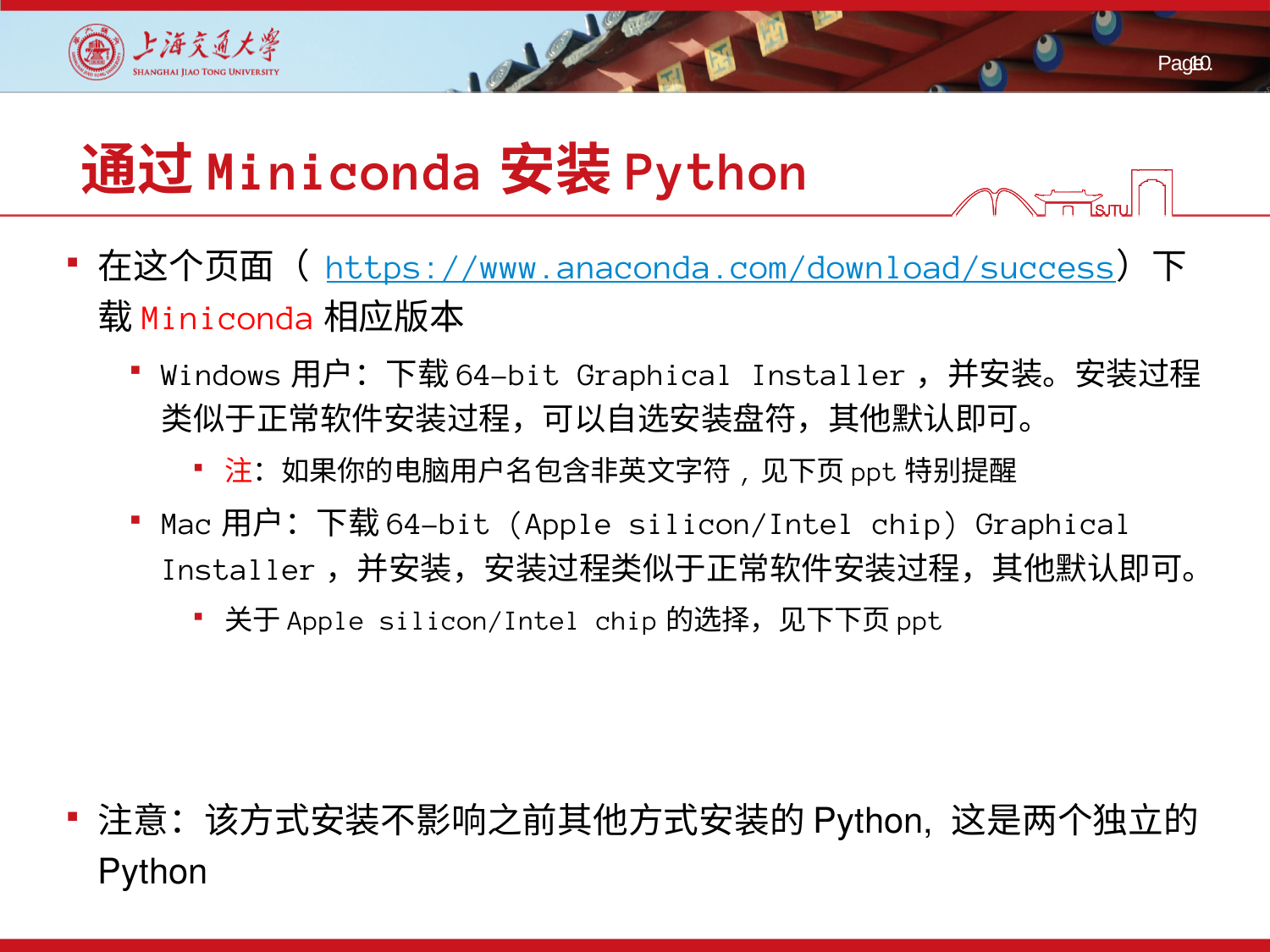

# 通过Miniconda安装Python
在这个页面（ https://www.anaconda.com/download/success）下载Miniconda相应版本
Windows用户：下载64-bit Graphical Installer，并安装。安装过程类似于正常软件安装过程，可以自选安装盘符，其他默认即可。
注：如果你的电脑用户名包含非英文字符,见下页ppt特别提醒
Mac用户：下载64-bit (Apple silicon/Intel chip) Graphical Installer，并安装，安装过程类似于正常软件安装过程，其他默认即可。
关于Apple silicon/Intel chip的选择，见下下页ppt

注意：该方式安装不影响之前其他方式安装的Python, 这是两个独立的Python